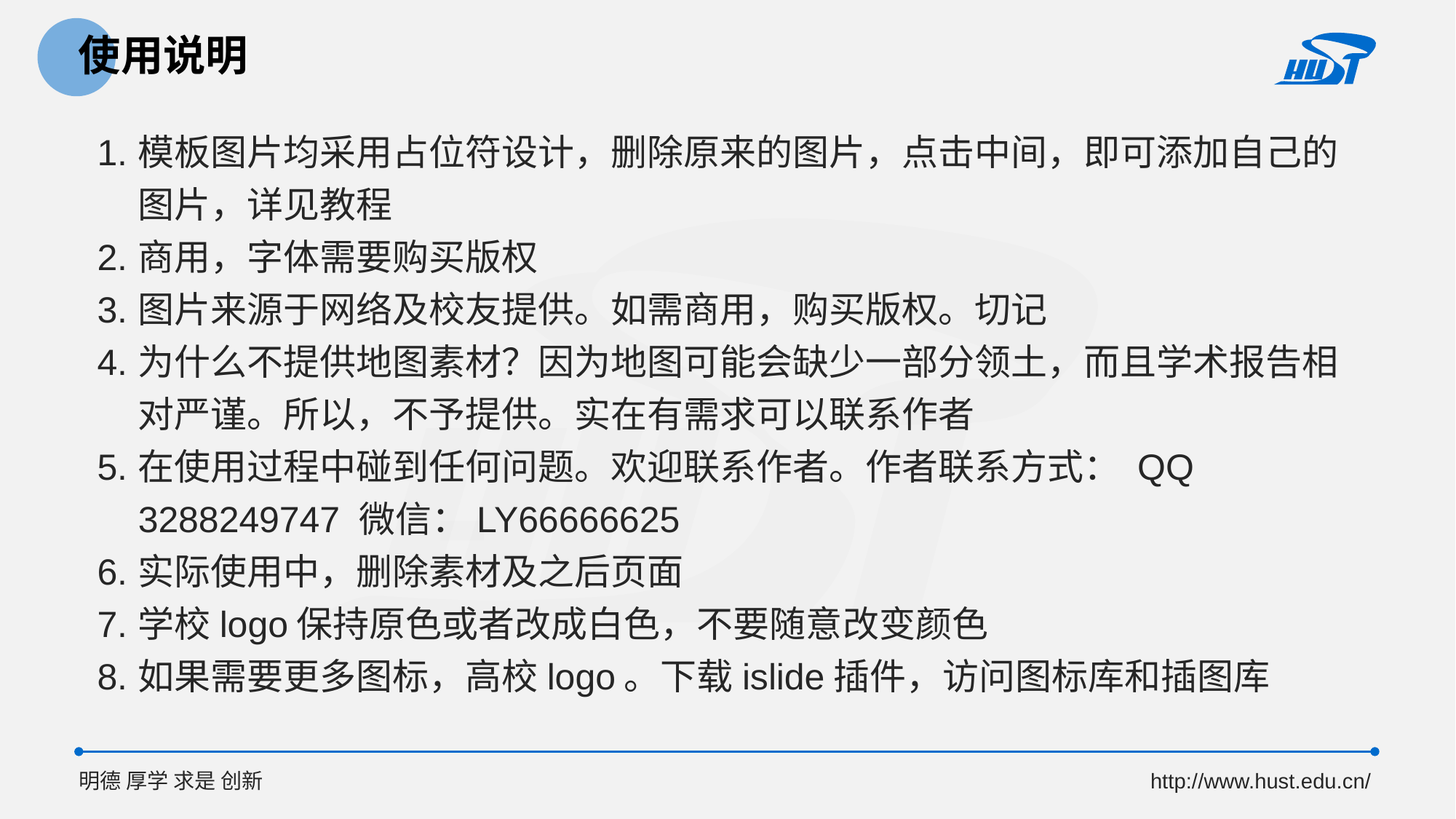

使用说明
模板图片均采用占位符设计，删除原来的图片，点击中间，即可添加自己的图片，详见教程
商用，字体需要购买版权
图片来源于网络及校友提供。如需商用，购买版权。切记
为什么不提供地图素材？因为地图可能会缺少一部分领土，而且学术报告相对严谨。所以，不予提供。实在有需求可以联系作者
在使用过程中碰到任何问题。欢迎联系作者。作者联系方式： QQ 3288249747 微信：LY66666625
实际使用中，删除素材及之后页面
学校logo保持原色或者改成白色，不要随意改变颜色
如果需要更多图标，高校logo。下载islide插件，访问图标库和插图库